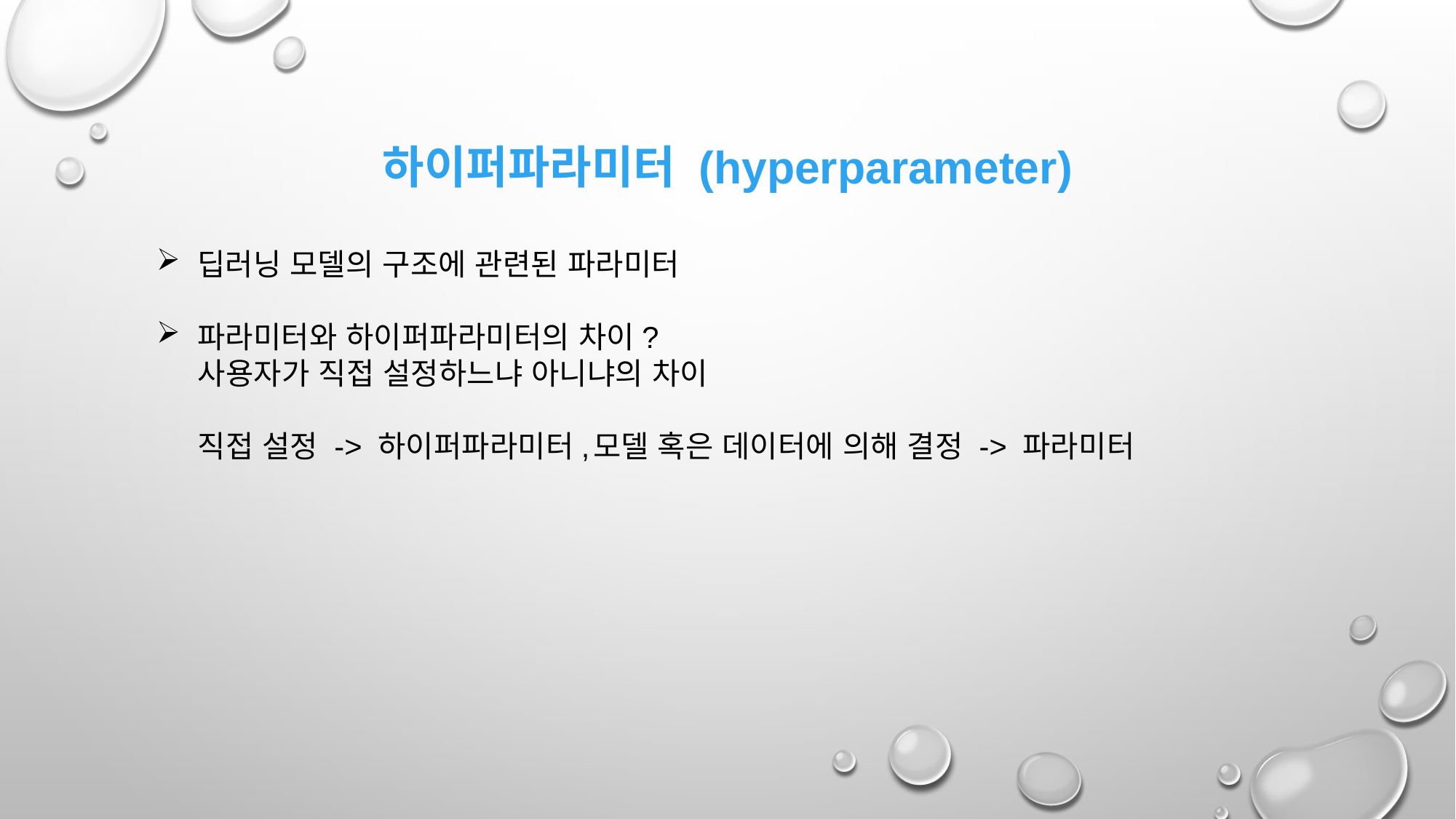

# 하이퍼파라미터 (hyperparameter)

딥러닝 모델의 구조에 관련된 파라미터

파라미터와 하이퍼파라미터의 차이?
    사용자가 직접 설정하느냐 아니냐의 차이

    직접 설정 -> 하이퍼파라미터,	모델 혹은 데이터에 의해 결정 -> 파라미터